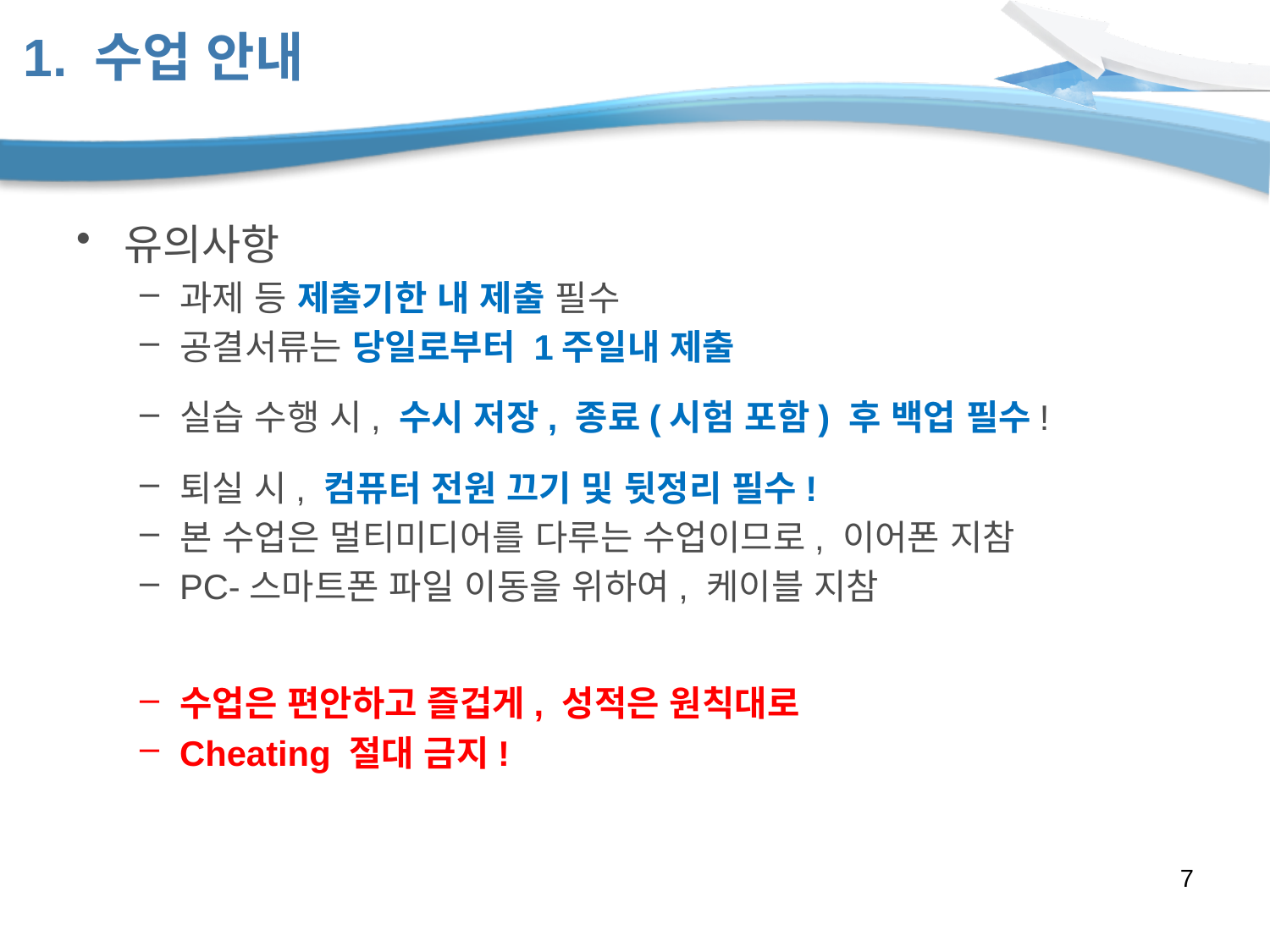

# 1. 수업 안내
유의사항
과제 등 제출기한 내 제출 필수
공결서류는 당일로부터 1주일내 제출
실습 수행 시, 수시 저장, 종료(시험 포함) 후 백업 필수!
퇴실 시, 컴퓨터 전원 끄기 및 뒷정리 필수!
본 수업은 멀티미디어를 다루는 수업이므로, 이어폰 지참
PC-스마트폰 파일 이동을 위하여, 케이블 지참

수업은 편안하고 즐겁게, 성적은 원칙대로
Cheating 절대 금지!

7